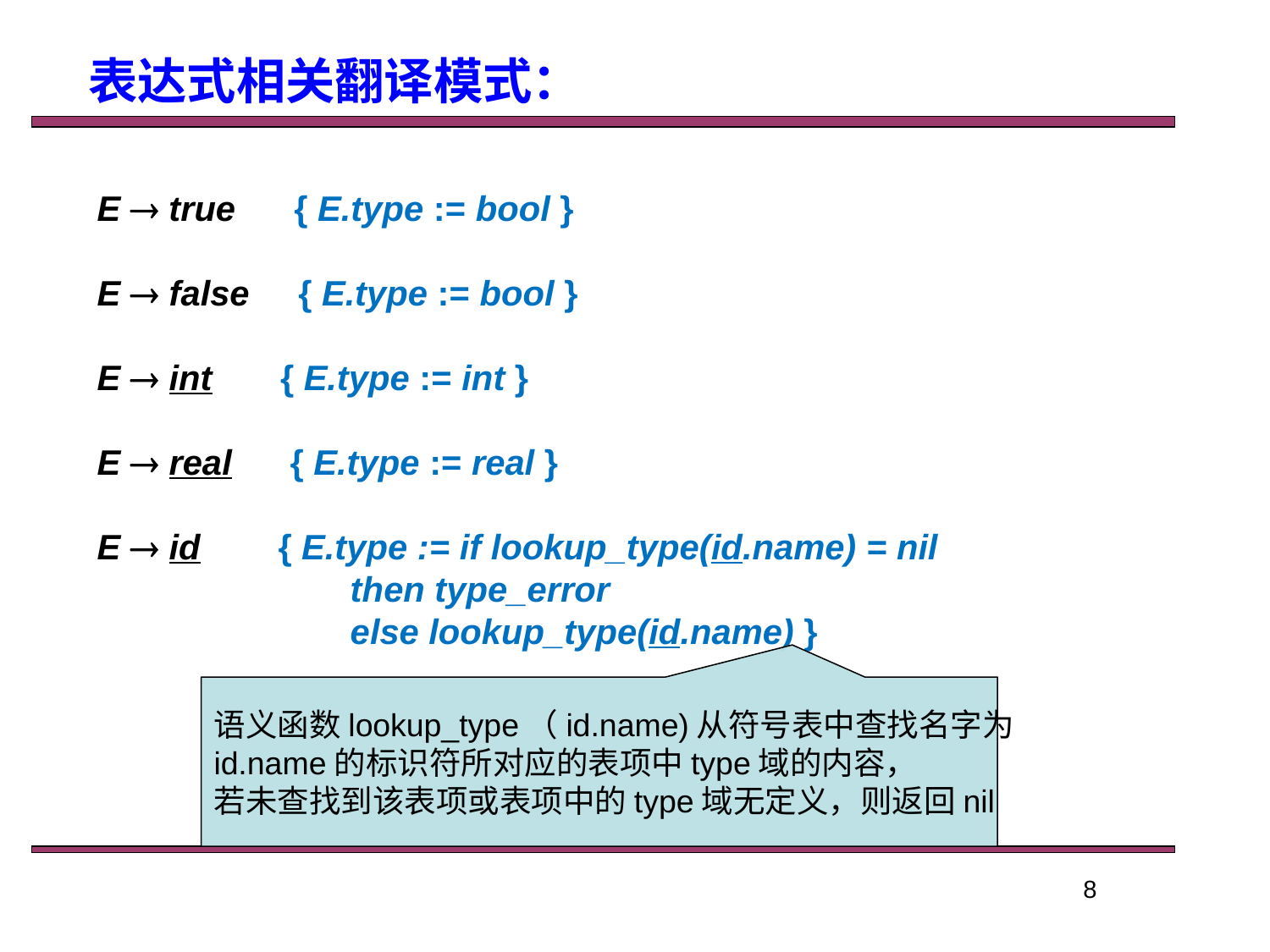

表达式相关翻译模式：
E → true      { E.type := bool }

E → false     { E.type := bool }

E → int       { E.type := int }

E → real      { E.type := real }

E → id        { E.type := if lookup_type(id.name) = nil
                          then type_error
                          else lookup_type(id.name) }
语义函数lookup_type（id.name)从符号表中查找名字为
id.name的标识符所对应的表项中type域的内容，
若未查找到该表项或表项中的type域无定义，则返回nil
8